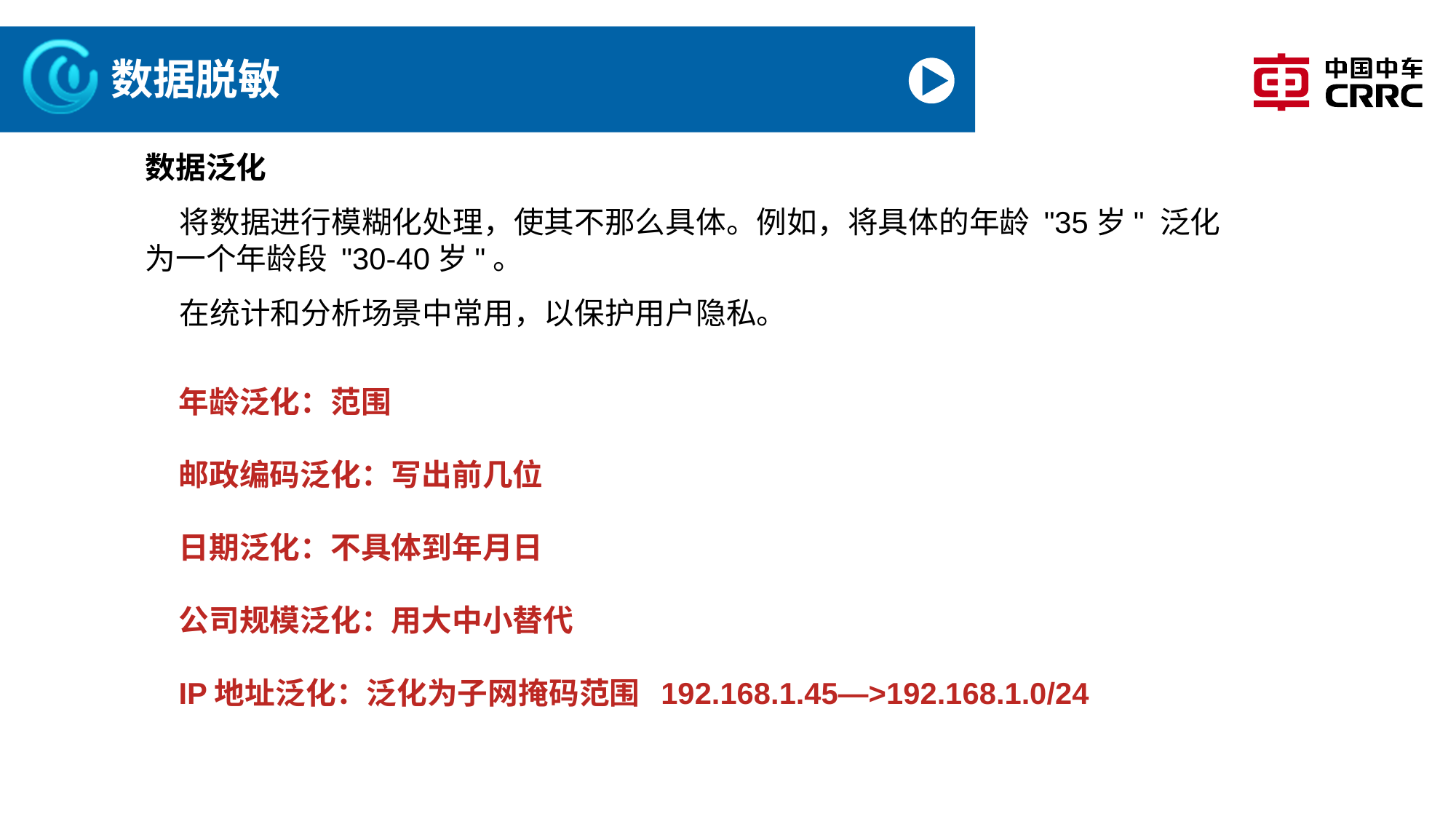

# 数据脱敏
数据泛化
    将数据进行模糊化处理，使其不那么具体。例如，将具体的年龄 "35岁" 泛化为一个年龄段 "30-40岁"。
    在统计和分析场景中常用，以保护用户隐私。
年龄泛化：范围

邮政编码泛化：写出前几位

日期泛化：不具体到年月日

公司规模泛化：用大中小替代

IP地址泛化：泛化为子网掩码范围  192.168.1.45—>192.168.1.0/24
72